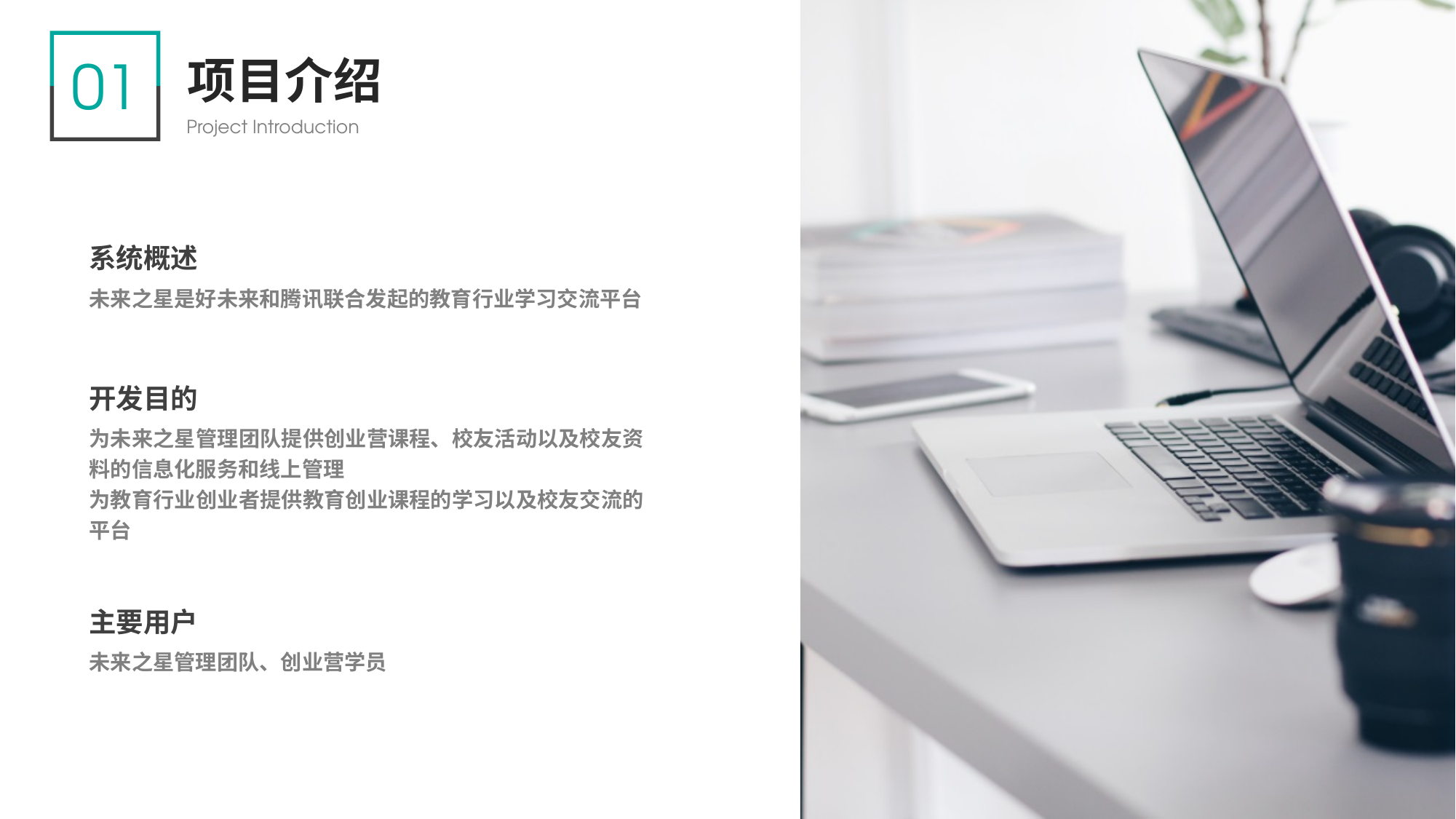

01
项目介绍
Project Introduction

系统概述
未来之星是好未来和腾讯联合发起的教育⾏业学习交流平台
开发目的
为未来之星管理团队提供创业营课程、校友活动以及校友资料的信息化服务和线上管理
为教育⾏业创业者提供教育创业课程的学习以及校友交流的平台
主要用户
未来之星管理团队、创业营学员